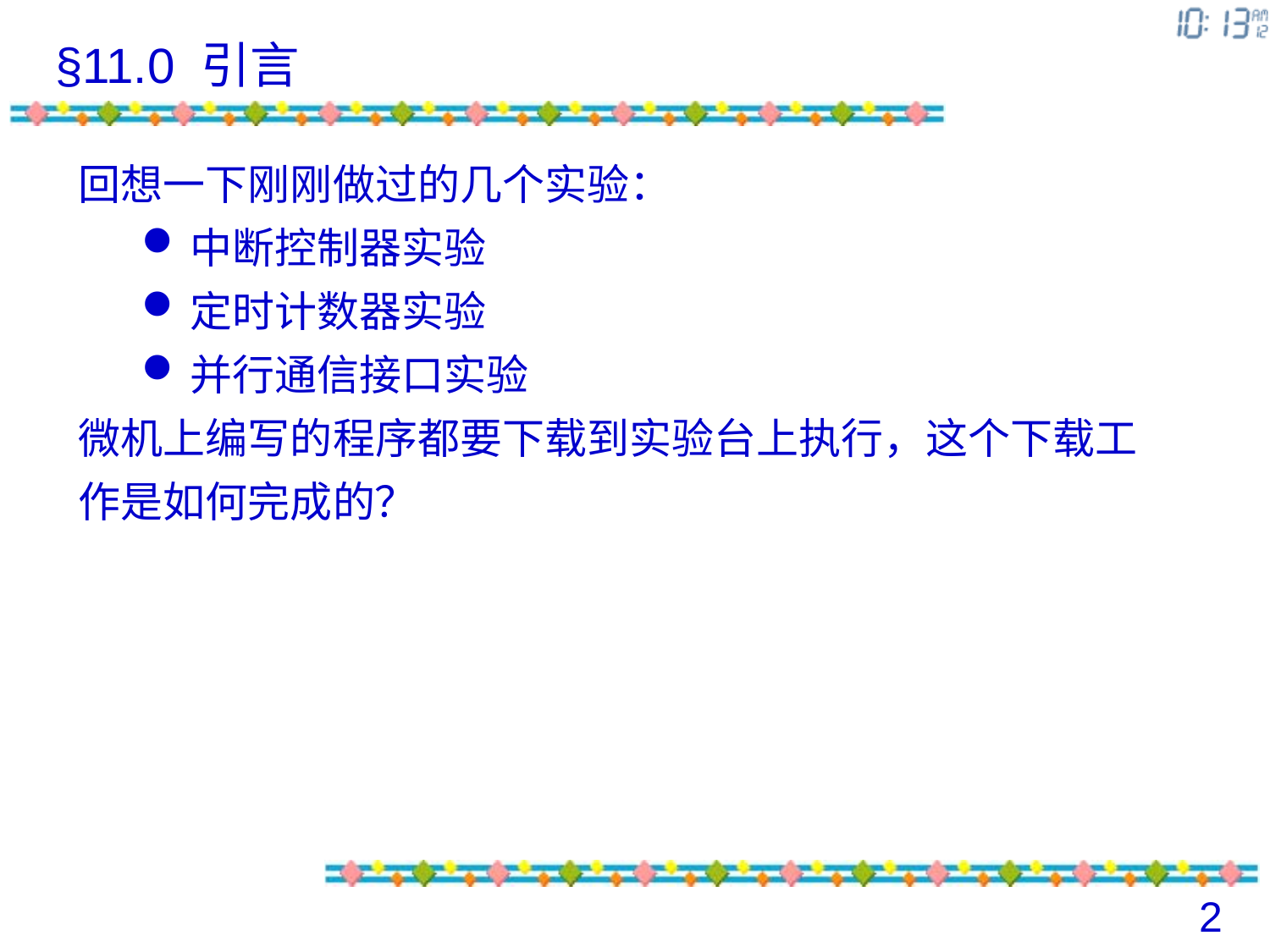

# §11.0 引言
回想一下刚刚做过的几个实验：
中断控制器实验
定时计数器实验
并行通信接口实验
微机上编写的程序都要下载到实验台上执行，这个下载工作是如何完成的？